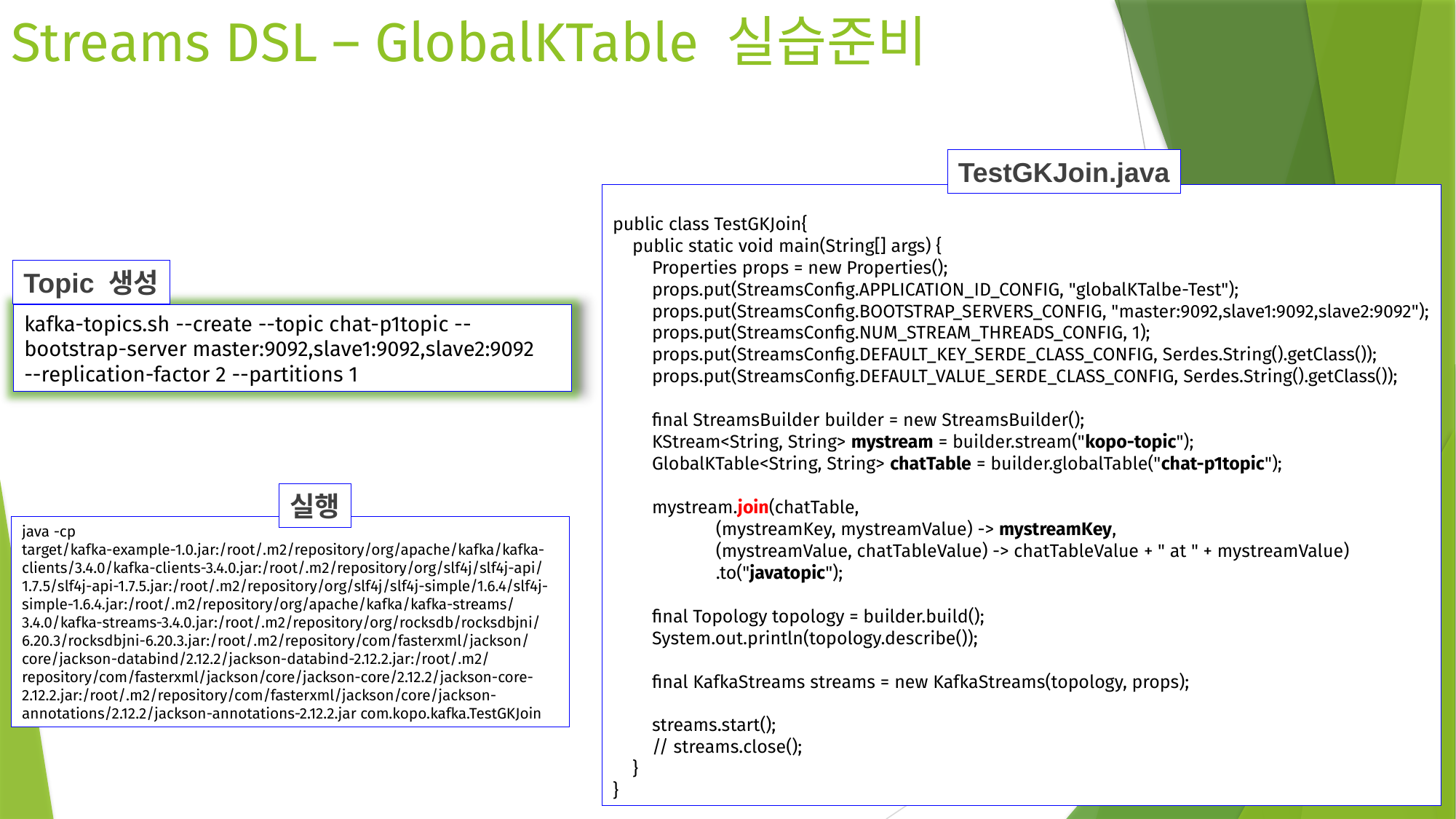

# Streams DSL – GlobalKTable 실습준비
TestGKJoin.java

public class TestGKJoin{
    public static void main(String[] args) {
        Properties props = new Properties();
        props.put(StreamsConfig.APPLICATION_ID_CONFIG, "globalKTalbe-Test");
        props.put(StreamsConfig.BOOTSTRAP_SERVERS_CONFIG, "master:9092,slave1:9092,slave2:9092");
        props.put(StreamsConfig.NUM_STREAM_THREADS_CONFIG, 1);
        props.put(StreamsConfig.DEFAULT_KEY_SERDE_CLASS_CONFIG, Serdes.String().getClass());
        props.put(StreamsConfig.DEFAULT_VALUE_SERDE_CLASS_CONFIG, Serdes.String().getClass());

        final StreamsBuilder builder = new StreamsBuilder();
        KStream<String, String> mystream = builder.stream("kopo-topic");
        GlobalKTable<String, String> chatTable = builder.globalTable("chat-p1topic");

        mystream.join(chatTable,
                     (mystreamKey, mystreamValue) -> mystreamKey,
                     (mystreamValue, chatTableValue) -> chatTableValue + " at " + mystreamValue)
                     .to("javatopic");

        final Topology topology = builder.build();
        System.out.println(topology.describe());

        final KafkaStreams streams = new KafkaStreams(topology, props);

        streams.start();
        // streams.close();
    }
}
Topic 생성
kafka-topics.sh --create --topic chat-p1topic --bootstrap-server master:9092,slave1:9092,slave2:9092  --replication-factor 2 --partitions 1
실행
java -cp target/kafka-example-1.0.jar:/root/.m2/repository/org/apache/kafka/kafka-clients/3.4.0/kafka-clients-3.4.0.jar:/root/.m2/repository/org/slf4j/slf4j-api/1.7.5/slf4j-api-1.7.5.jar:/root/.m2/repository/org/slf4j/slf4j-simple/1.6.4/slf4j-simple-1.6.4.jar:/root/.m2/repository/org/apache/kafka/kafka-streams/3.4.0/kafka-streams-3.4.0.jar:/root/.m2/repository/org/rocksdb/rocksdbjni/6.20.3/rocksdbjni-6.20.3.jar:/root/.m2/repository/com/fasterxml/jackson/core/jackson-databind/2.12.2/jackson-databind-2.12.2.jar:/root/.m2/repository/com/fasterxml/jackson/core/jackson-core/2.12.2/jackson-core-2.12.2.jar:/root/.m2/repository/com/fasterxml/jackson/core/jackson-annotations/2.12.2/jackson-annotations-2.12.2.jar com.kopo.kafka.TestGKJoin
토픽 추가 생성